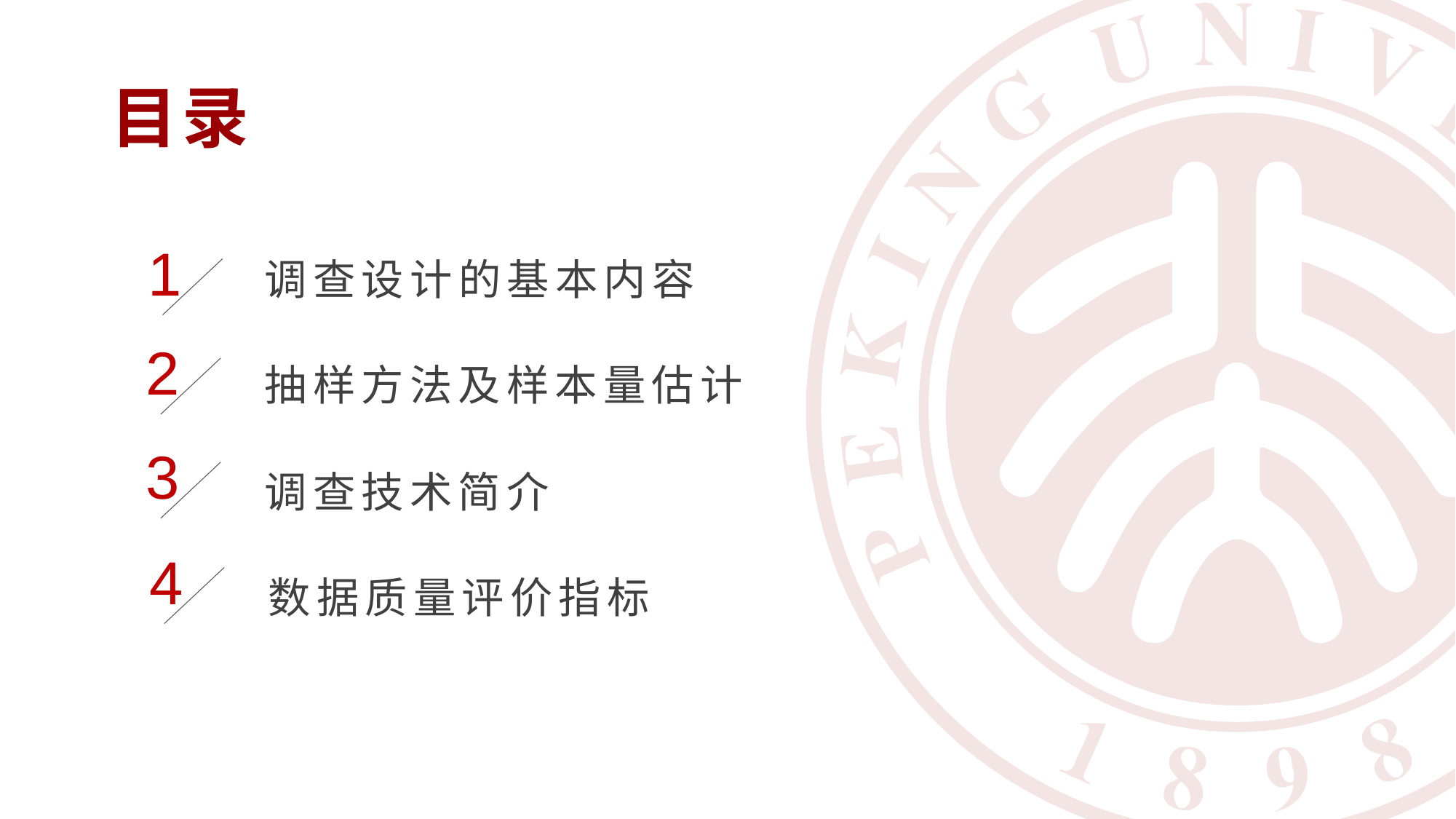

目录
1
调查设计的基本内容
2
抽样方法及样本量估计
3
调查技术简介
4
数据质量评价指标